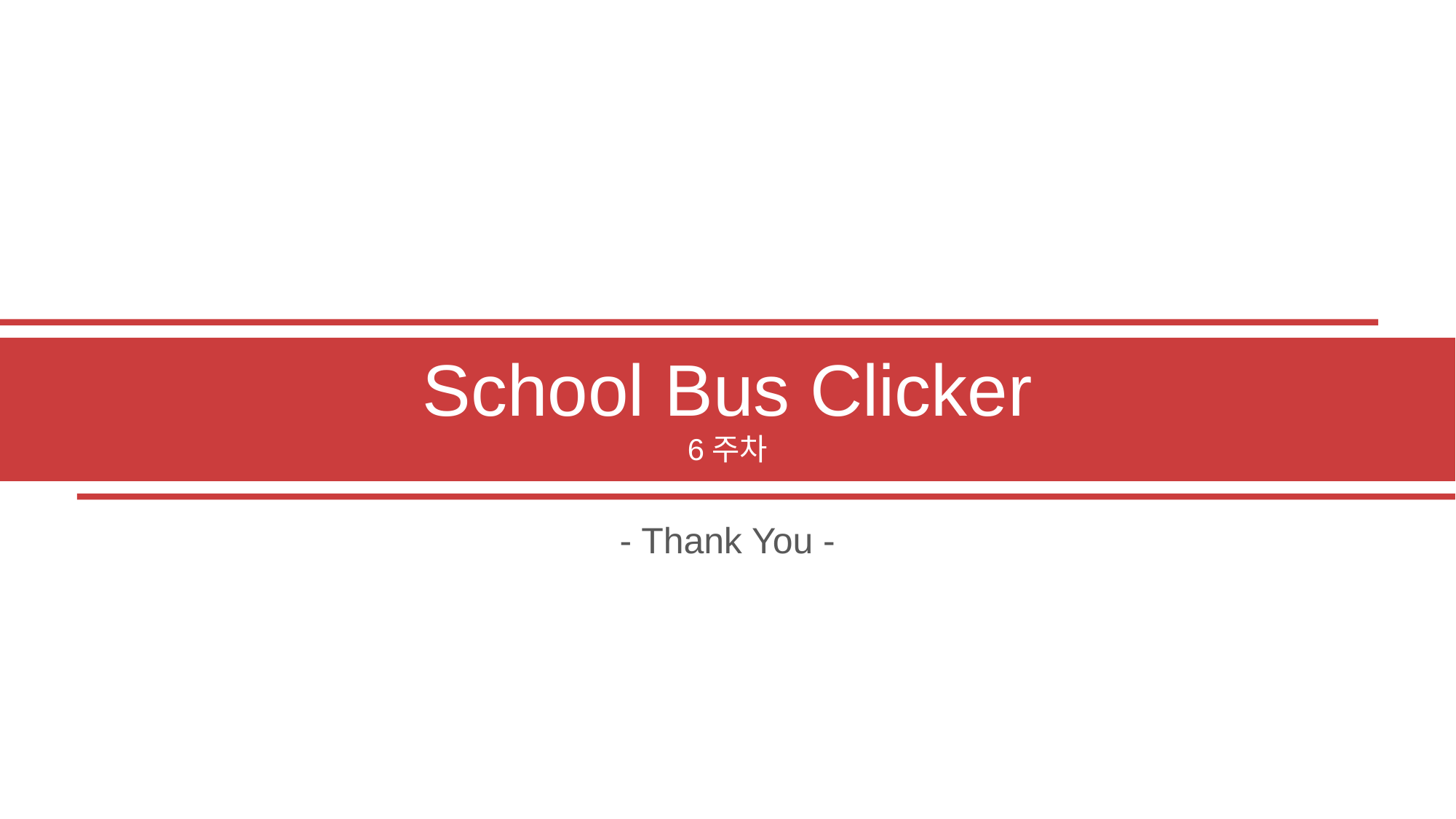

School Bus Clicker
6주차

- Thank You -